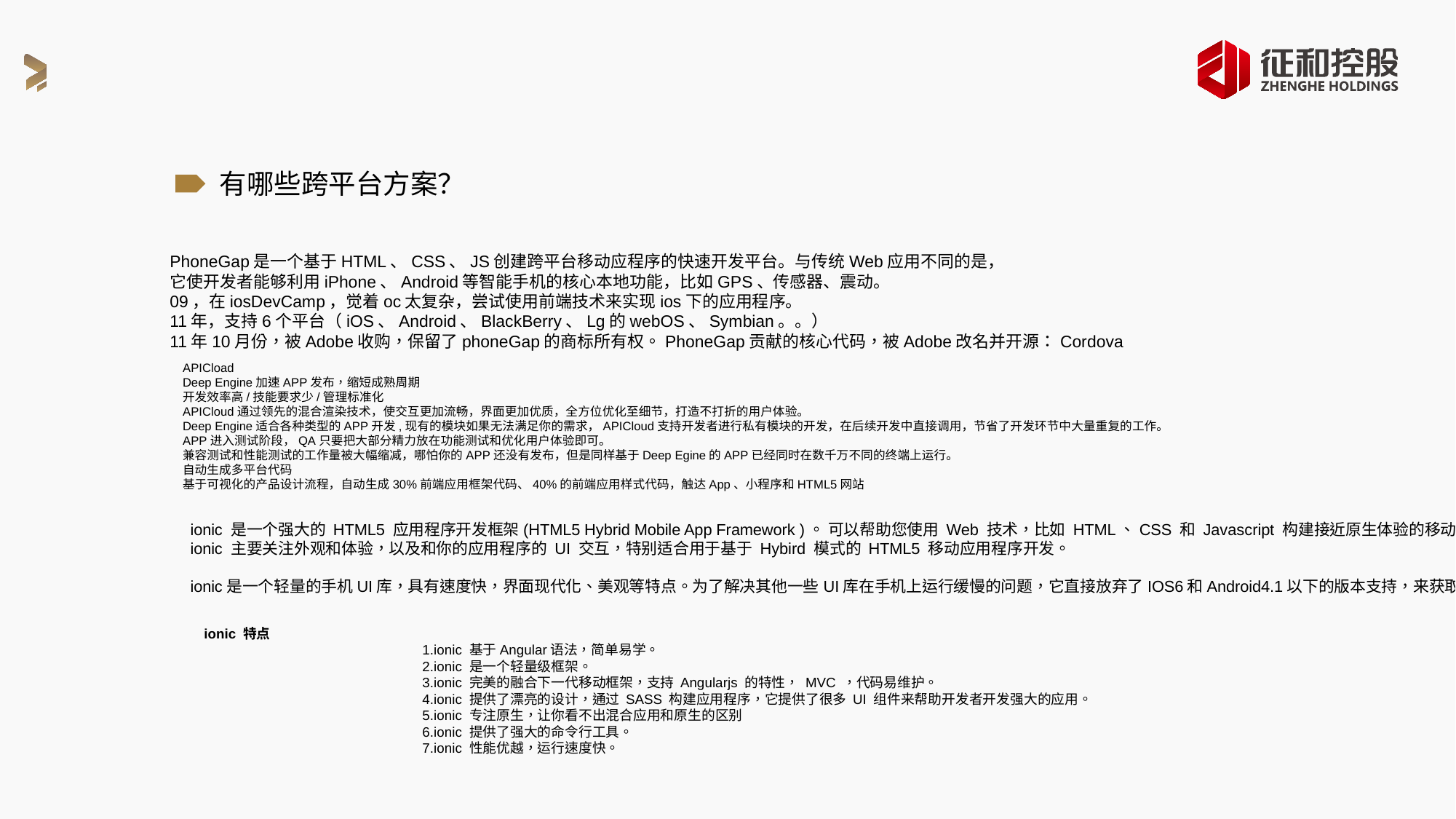

有哪些跨平台方案？

PhoneGap是一个基于HTML、CSS、JS创建跨平台移动应程序的快速开发平台。与传统Web应用不同的是，
它使开发者能够利用iPhone、Android等智能手机的核心本地功能，比如GPS、传感器、震动。
09，在iosDevCamp，觉着oc太复杂，尝试使用前端技术来实现ios下的应用程序。
11年，支持6个平台（iOS、Android、BlackBerry、Lg的webOS、Symbian。。）
11年10月份，被Adobe收购，保留了phoneGap的商标所有权。PhoneGap贡献的核心代码，被Adobe改名并开源：Cordova
APICload
Deep Engine加速APP发布，缩短成熟周期
开发效率高/技能要求少/管理标准化
APICloud通过领先的混合渲染技术，使交互更加流畅，界面更加优质，全方位优化至细节，打造不打折的用户体验。
Deep Engine适合各种类型的APP开发,现有的模块如果无法满足你的需求，APICloud支持开发者进行私有模块的开发，在后续开发中直接调用，节省了开发环节中大量重复的工作。
APP进入测试阶段，QA只要把大部分精力放在功能测试和优化用户体验即可。
兼容测试和性能测试的工作量被大幅缩减，哪怕你的APP还没有发布，但是同样基于Deep Egine的APP已经同时在数千万不同的终端上运行。
自动生成多平台代码
基于可视化的产品设计流程，自动生成30%前端应用框架代码、40%的前端应用样式代码，触达App、小程序和HTML5网站

ionic 是一个强大的 HTML5 应用程序开发框架(HTML5 Hybrid Mobile App Framework )。 可以帮助您使用 Web 技术，比如 HTML、CSS 和 Javascript 构建接近原生体验的移动应用程序。
ionic 主要关注外观和体验，以及和你的应用程序的 UI 交互，特别适合用于基于 Hybird 模式的 HTML5 移动应用程序开发。

ionic是一个轻量的手机UI库，具有速度快，界面现代化、美观等特点。为了解决其他一些UI库在手机上运行缓慢的问题，它直接放弃了IOS6和Android4.1以下的版本支持，来获取更好的使用体验。
ionic 特点
		1.ionic 基于Angular语法，简单易学。
		2.ionic 是一个轻量级框架。
		3.ionic 完美的融合下一代移动框架，支持 Angularjs 的特性， MVC ，代码易维护。
		4.ionic 提供了漂亮的设计，通过 SASS 构建应用程序，它提供了很多 UI 组件来帮助开发者开发强大的应用。
		5.ionic 专注原生，让你看不出混合应用和原生的区别
		6.ionic 提供了强大的命令行工具。
		7.ionic 性能优越，运行速度快。